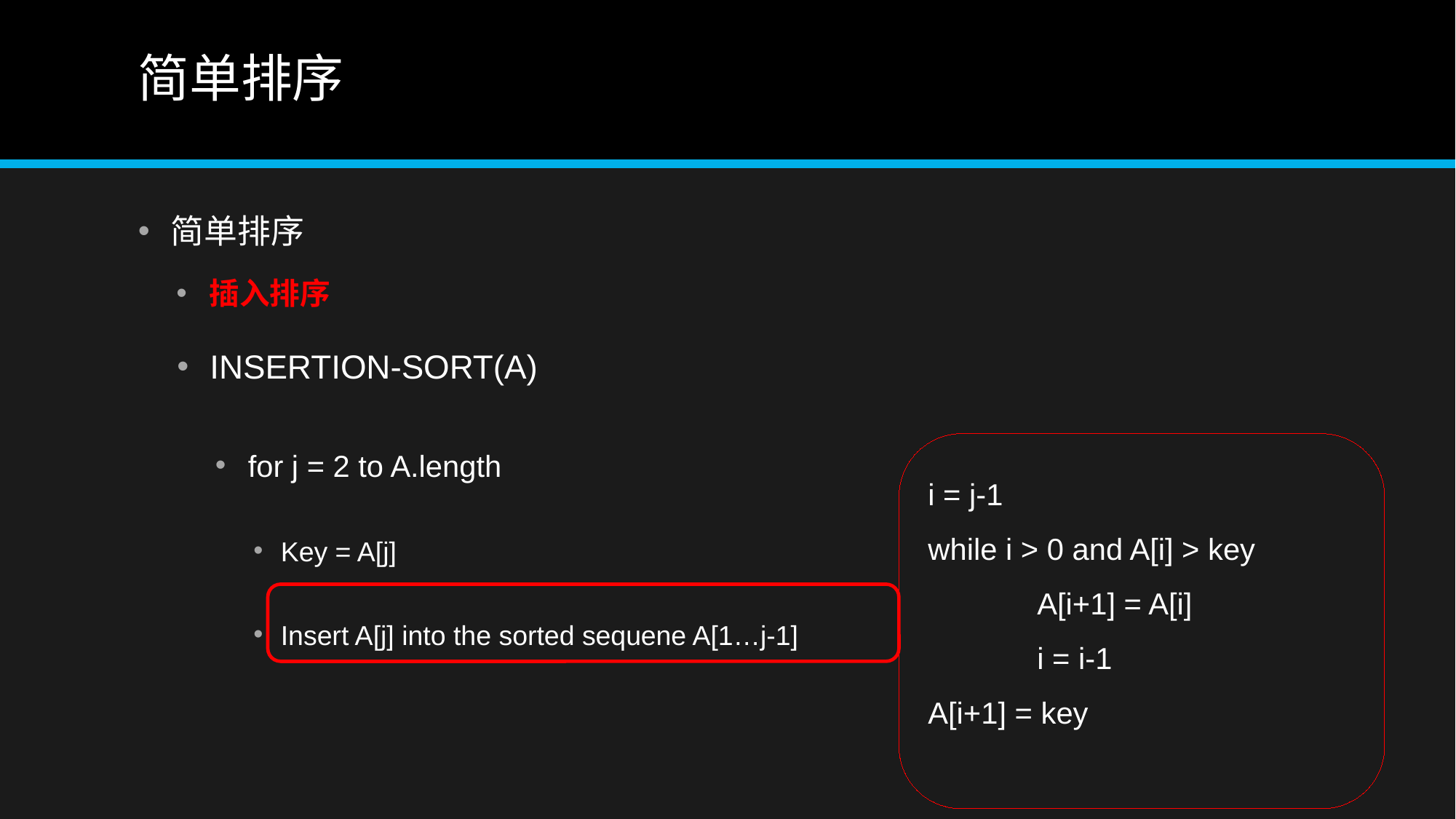

# 简单排序
简单排序
插入排序
INSERTION-SORT(A)
for j = 2 to A.length
Key = A[j]
Insert A[j] into the sorted sequene A[1…j-1]
i = j-1
while i > 0 and A[i] > key
	A[i+1] = A[i]
	i = i-1
A[i+1] = key